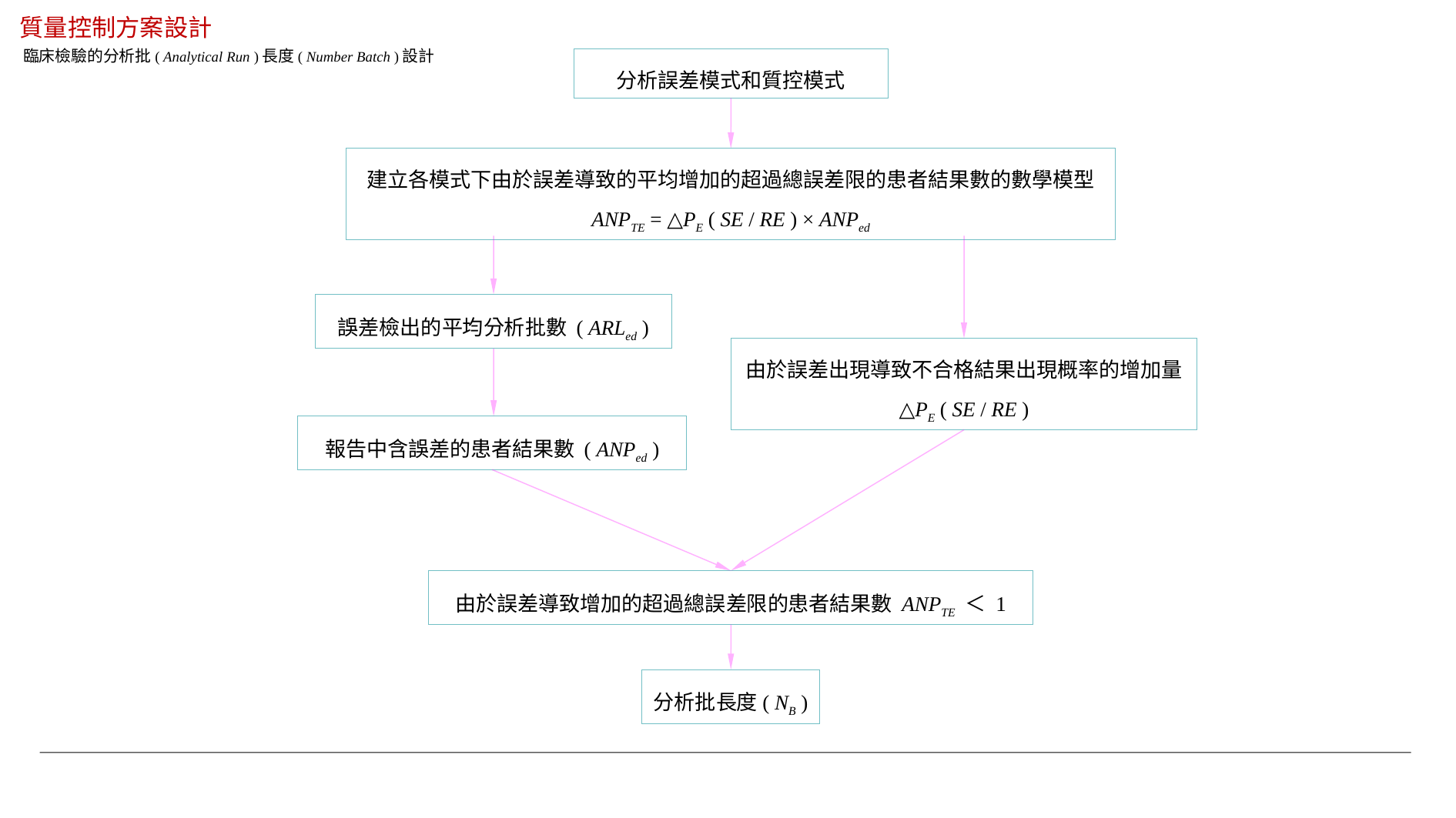

質量控制方案設計
臨床檢驗的分析批( Analytical Run )長度( Number Batch )設計
分析誤差模式和質控模式
建立各模式下由於誤差導致的平均增加的超過總誤差限的患者結果數的數學模型
ANPTE = △PE ( SE / RE ) × ANPed
誤差檢出的平均分析批數 ( ARLed )
由於誤差出現導致不合格結果出現概率的增加量
△PE ( SE / RE )
報告中含誤差的患者結果數 ( ANPed )
由於誤差導致增加的超過總誤差限的患者結果數 ANPTE ＜ 1
分析批長度( NB )